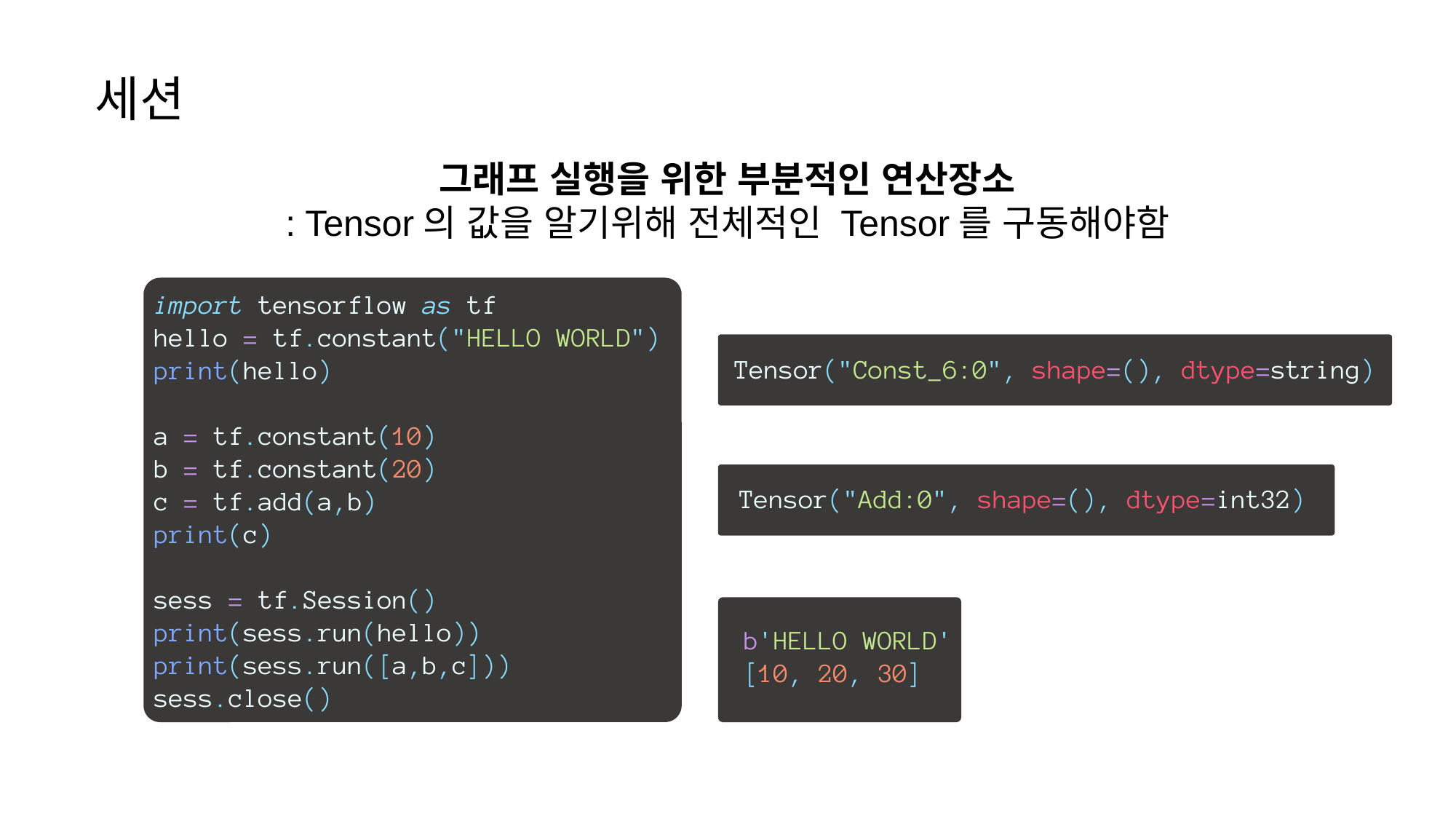

세션
그래프 실행을 위한 부분적인 연산장소
: Tensor의 값을 알기위해 전체적인 Tensor를 구동해야함

import tensorflow as tf
hello = tf.constant("HELLO WORLD")
print(hello)
a = tf.constant(10)
b = tf.constant(20)
c = tf.add(a,b)
print(c)
sess = tf.Session()
print(sess.run(hello))
print(sess.run([a,b,c]))
sess.close()

Tensor("Const_6:0", shape=(), dtype=string)

Tensor("Add:0", shape=(), dtype=int32)

b'HELLO WORLD'
[10, 20, 30]